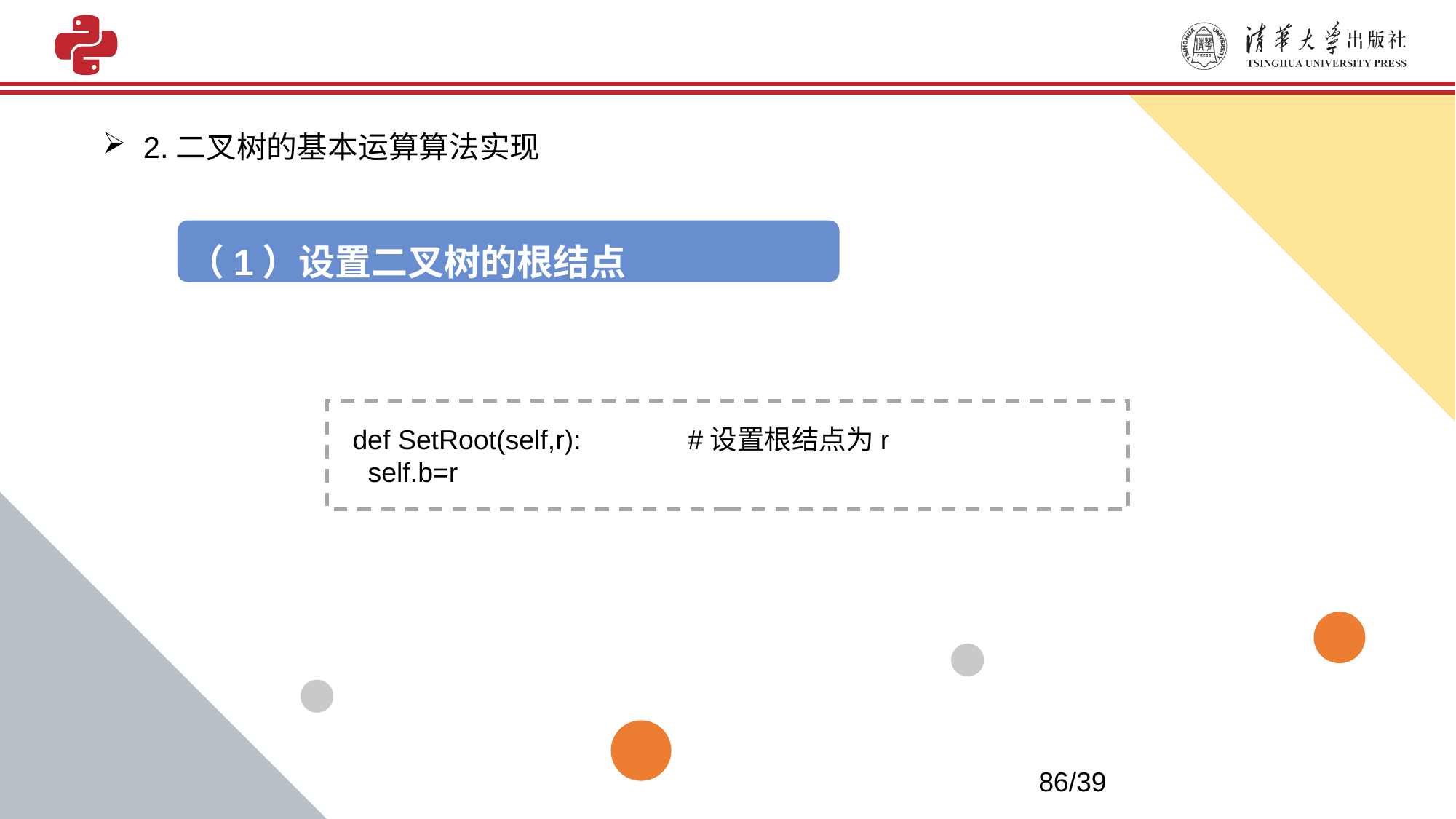

2.二叉树的基本运算算法实现

（1）设置二叉树的根结点SetRoot(b)
def SetRoot(self,r):              #设置根结点为r
  self.b=r

86/39